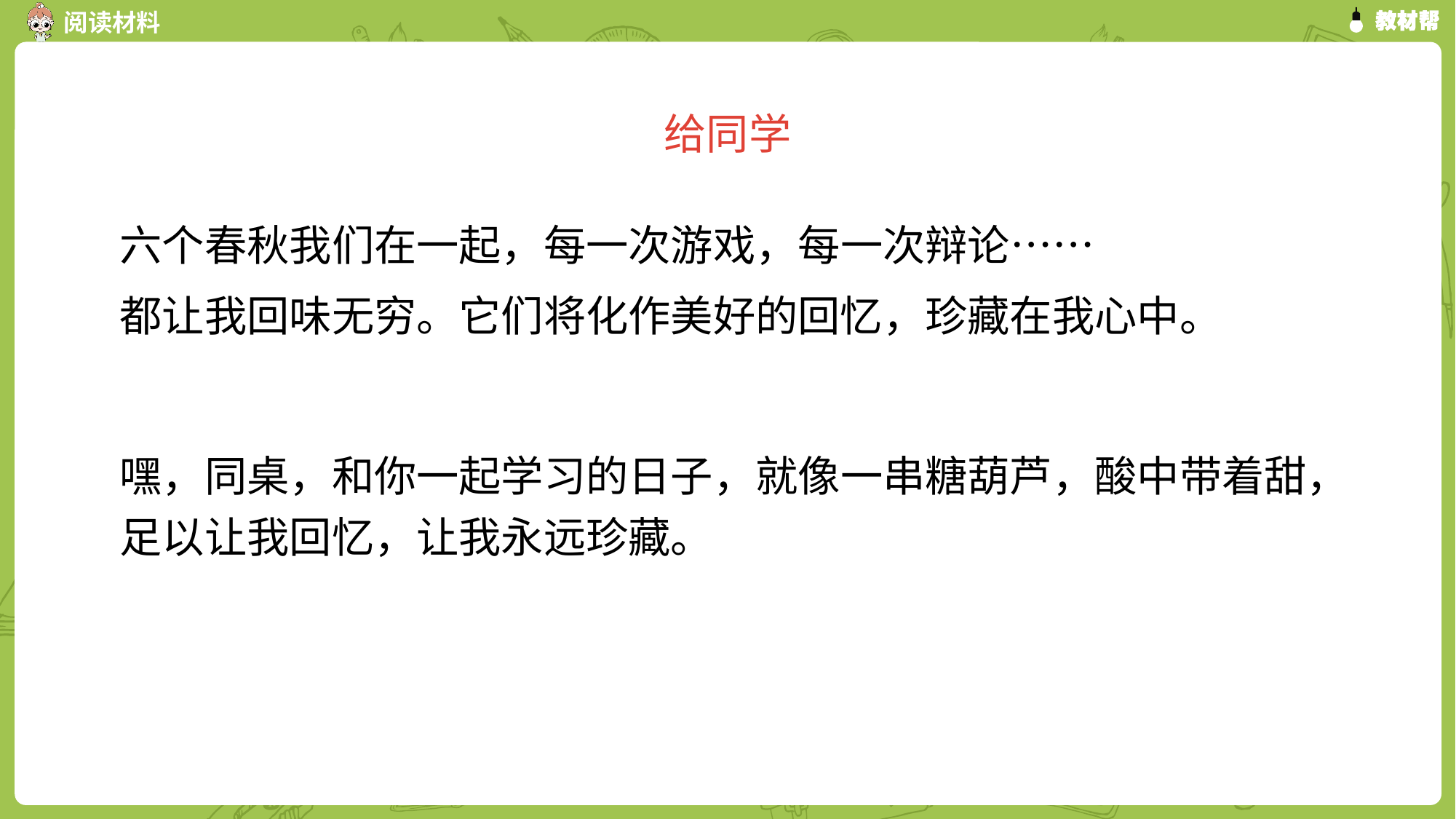

给同学
六个春秋我们在一起，每一次游戏，每一次辩论……
都让我回味无穷。它们将化作美好的回忆，珍藏在我心中。
嘿，同桌，和你一起学习的日子，就像一串糖葫芦，酸中带着甜，足以让我回忆，让我永远珍藏。